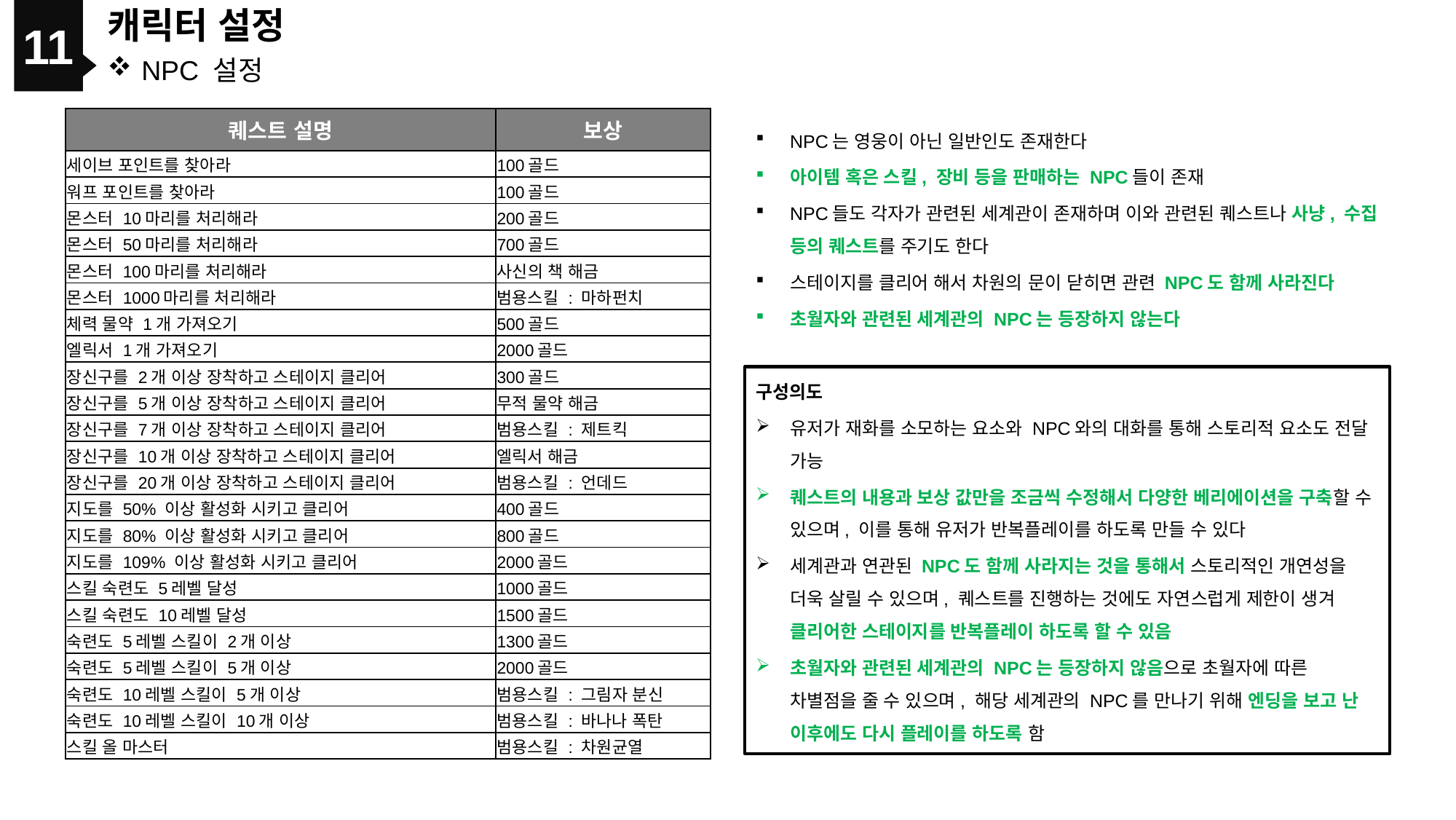

11
캐릭터 설정
NPC 설정
NPC는 영웅이 아닌 일반인도 존재한다
아이템 혹은 스킬, 장비 등을 판매하는 NPC들이 존재
NPC들도 각자가 관련된 세계관이 존재하며 이와 관련된 퀘스트나 사냥, 수집 등의 퀘스트를 주기도 한다
스테이지를 클리어 해서 차원의 문이 닫히면 관련 NPC도 함께 사라진다
초월자와 관련된 세계관의 NPC는 등장하지 않는다

구성의도
유저가 재화를 소모하는 요소와 NPC와의 대화를 통해 스토리적 요소도 전달 가능
퀘스트의 내용과 보상 값만을 조금씩 수정해서 다양한 베리에이션을 구축할 수 있으며, 이를 통해 유저가 반복플레이를 하도록 만들 수 있다
세계관과 연관된 NPC도 함께 사라지는 것을 통해서 스토리적인 개연성을 더욱 살릴 수 있으며, 퀘스트를 진행하는 것에도 자연스럽게 제한이 생겨 클리어한 스테이지를 반복플레이 하도록 할 수 있음
초월자와 관련된 세계관의 NPC는 등장하지 않음으로 초월자에 따른 차별점을 줄 수 있으며, 해당 세계관의 NPC를 만나기 위해 엔딩을 보고 난 이후에도 다시 플레이를 하도록 함
| 퀘스트 설명 | 보상 |
| --- | --- |
| 세이브 포인트를 찾아라 | 100골드 |
| 워프 포인트를 찾아라 | 100골드 |
| 몬스터 10마리를 처리해라 | 200골드 |
| 몬스터 50마리를 처리해라 | 700골드 |
| 몬스터 100마리를 처리해라 | 사신의 책 해금 |
| 몬스터 1000마리를 처리해라 | 범용스킬 : 마하펀치 |
| 체력 물약 1개 가져오기 | 500골드 |
| 엘릭서 1개 가져오기 | 2000골드 |
| 장신구를 2개 이상 장착하고 스테이지 클리어 | 300골드 |
| 장신구를 5개 이상 장착하고 스테이지 클리어 | 무적 물약 해금 |
| 장신구를 7개 이상 장착하고 스테이지 클리어 | 범용스킬 : 제트킥 |
| 장신구를 10개 이상 장착하고 스테이지 클리어 | 엘릭서 해금 |
| 장신구를 20개 이상 장착하고 스테이지 클리어 | 범용스킬 : 언데드 |
| 지도를 50% 이상 활성화 시키고 클리어 | 400골드 |
| 지도를 80% 이상 활성화 시키고 클리어 | 800골드 |
| 지도를 109% 이상 활성화 시키고 클리어 | 2000골드 |
| 스킬 숙련도 5레벨 달성 | 1000골드 |
| 스킬 숙련도 10레벨 달성 | 1500골드 |
| 숙련도 5레벨 스킬이 2개 이상 | 1300골드 |
| 숙련도 5레벨 스킬이 5개 이상 | 2000골드 |
| 숙련도 10레벨 스킬이 5개 이상 | 범용스킬 : 그림자 분신 |
| 숙련도 10레벨 스킬이 10개 이상 | 범용스킬 : 바나나 폭탄 |
| 스킬 올 마스터 | 범용스킬 : 차원균열 |